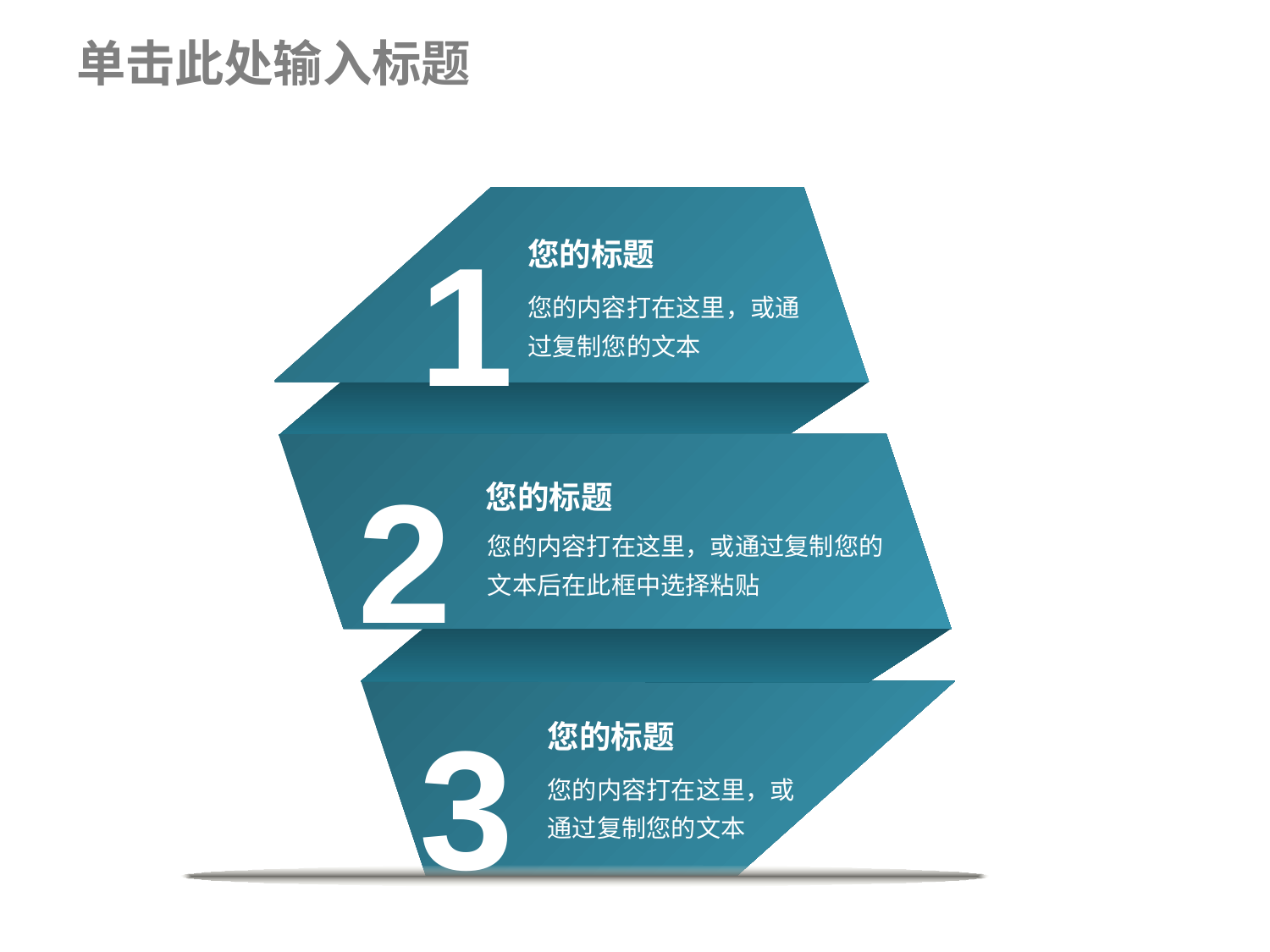

# 单击此处输入标题
1

您的标题
您的内容打在这里，或通过复制您的文本

2

您的标题
您的内容打在这里，或通过复制您的文本后在此框中选择粘贴

3

您的标题
您的内容打在这里，或通过复制您的文本